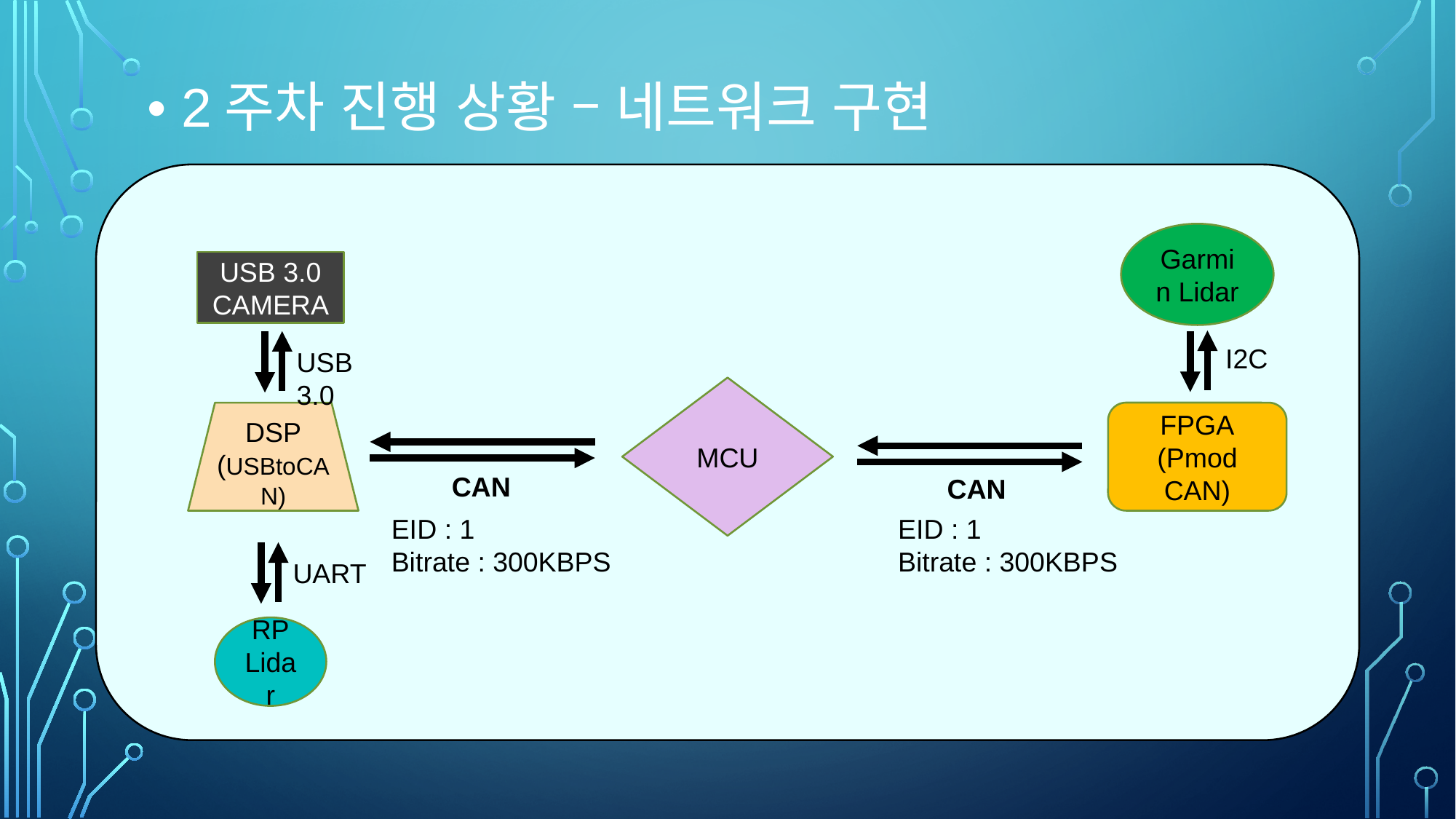

# • 2주차 진행 상황 – 네트워크 구현

Garmin Lidar
I2C
FPGA
(Pmod CAN)
USB 3.0 CAMERA
USB 3.0
MCU
DSP
(USBtoCAN)
CAN
CAN
EID : 1
Bitrate : 300KBPS
EID : 1
Bitrate : 300KBPS
UART
RP
Lidar